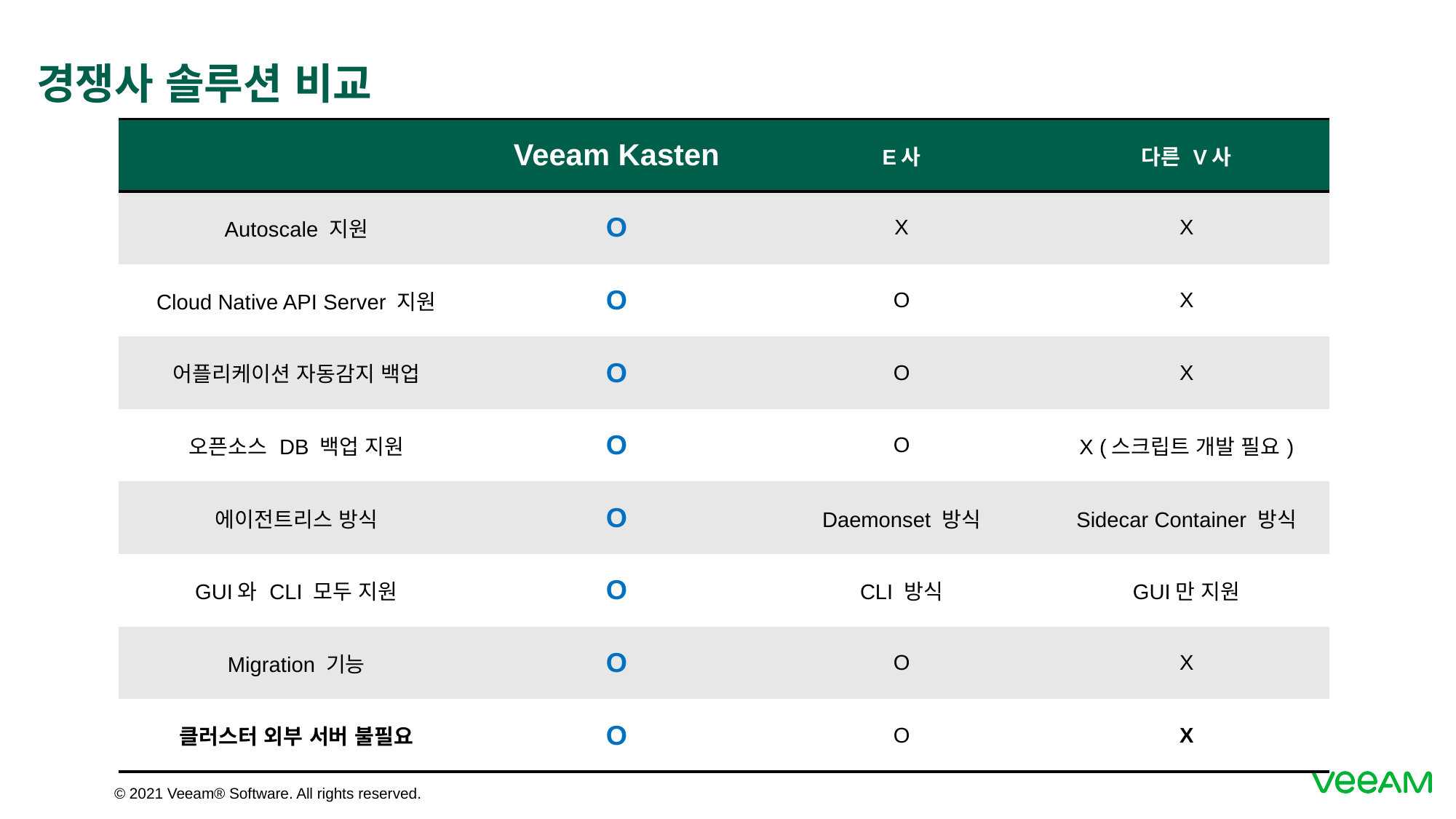

# 경쟁사 솔루션 비교
|  | Veeam Kasten | E사 | 다른 V사 |
| --- | --- | --- | --- |
| Autoscale 지원 | O | X | X |
| Cloud Native API Server 지원 | O | O | X |
| 어플리케이션 자동감지 백업 | O | O | X |
| 오픈소스 DB 백업 지원 | O | O | X (스크립트 개발 필요) |
| 에이전트리스 방식 | O | Daemonset 방식 | Sidecar Container 방식 |
| GUI와 CLI 모두 지원 | O | CLI 방식 | GUI만 지원 |
| Migration 기능 | O | O | X |
| 클러스터 외부 서버 불필요 | O | O | X |